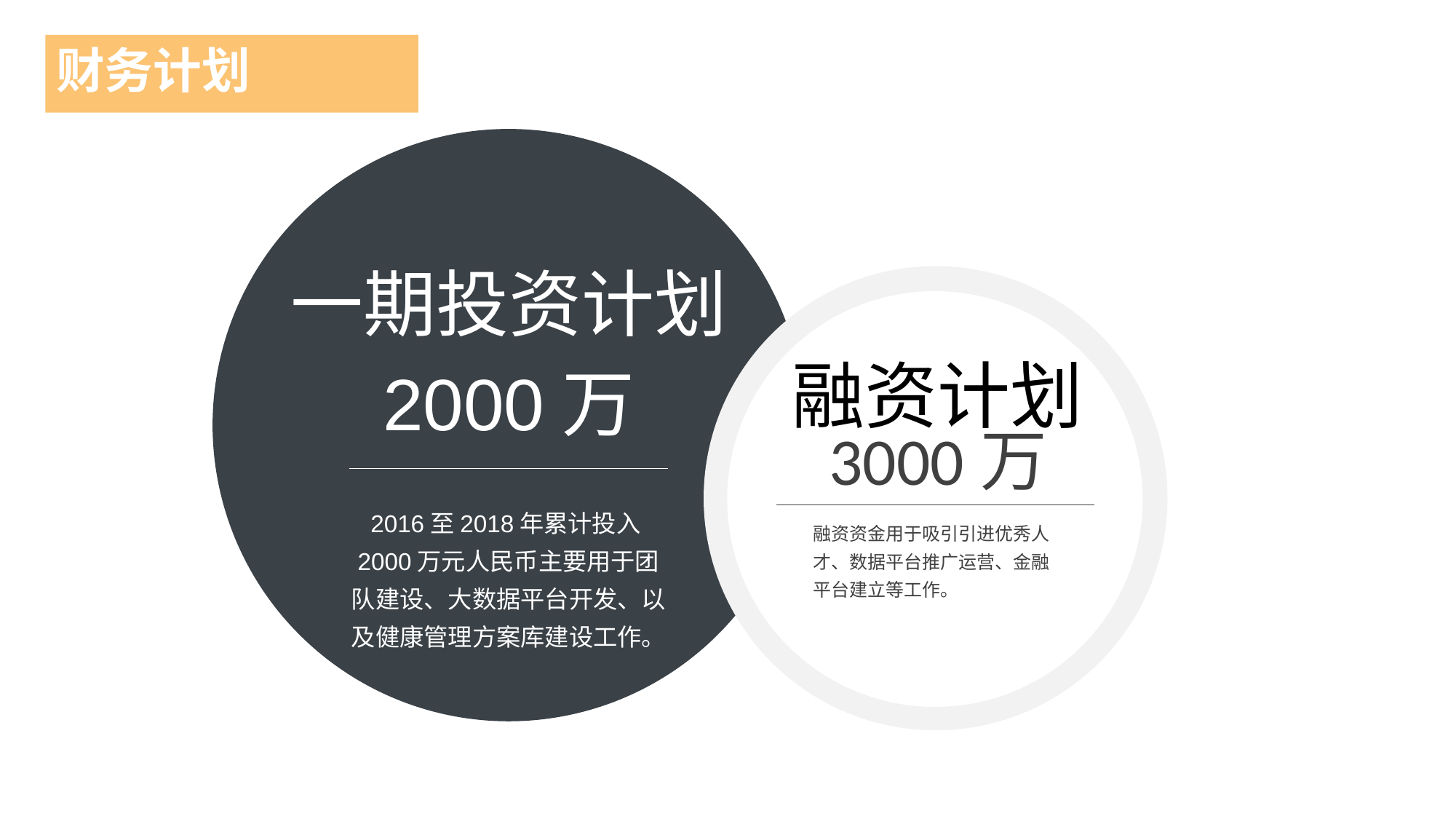

财务计划

一期投资计划

融资计划
2000万
3000万
2016至2018年累计投入2000万元人民币主要用于团队建设、大数据平台开发、以及健康管理方案库建设工作。
融资资金用于吸引引进优秀人才、数据平台推广运营、金融平台建立等工作。